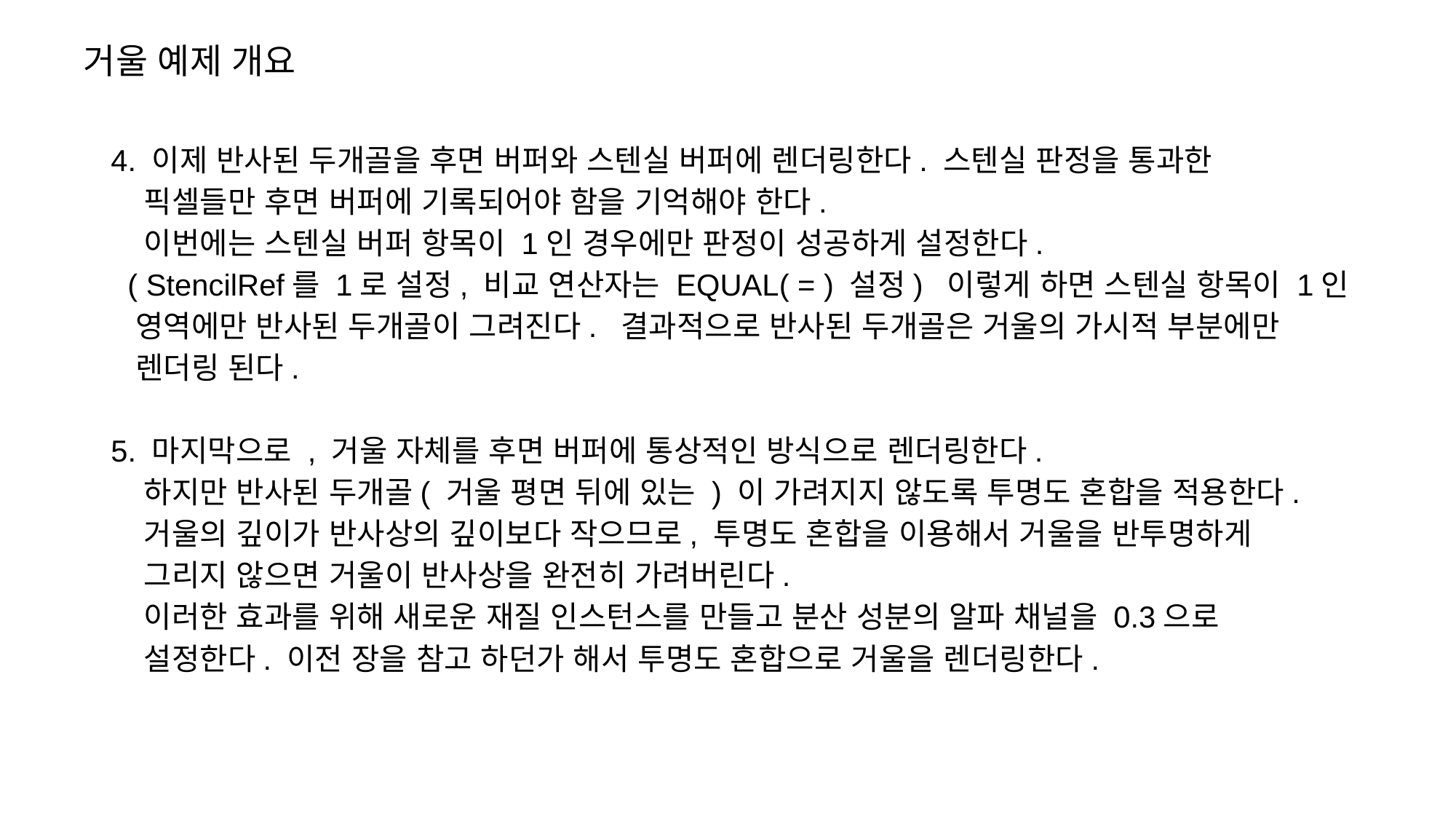

# 거울 예제 개요

4. 이제 반사된 두개골을 후면 버퍼와 스텐실 버퍼에 렌더링한다. 스텐실 판정을 통과한
   픽셀들만 후면 버퍼에 기록되어야 함을 기억해야 한다.
   이번에는 스텐실 버퍼 항목이 1인 경우에만 판정이 성공하게 설정한다.
  ( StencilRef를 1로 설정, 비교 연산자는 EQUAL( = ) 설정)  이렇게 하면 스텐실 항목이 1인
  영역에만 반사된 두개골이 그려진다.  결과적으로 반사된 두개골은 거울의 가시적 부분에만
  렌더링 된다.

5. 마지막으로 , 거울 자체를 후면 버퍼에 통상적인 방식으로 렌더링한다.
   하지만 반사된 두개골( 거울 평면 뒤에 있는 ) 이 가려지지 않도록 투명도 혼합을 적용한다.
   거울의 깊이가 반사상의 깊이보다 작으므로, 투명도 혼합을 이용해서 거울을 반투명하게
   그리지 않으면 거울이 반사상을 완전히 가려버린다.
   이러한 효과를 위해 새로운 재질 인스턴스를 만들고 분산 성분의 알파 채널을 0.3으로
   설정한다. 이전 장을 참고 하던가 해서 투명도 혼합으로 거울을 렌더링한다.